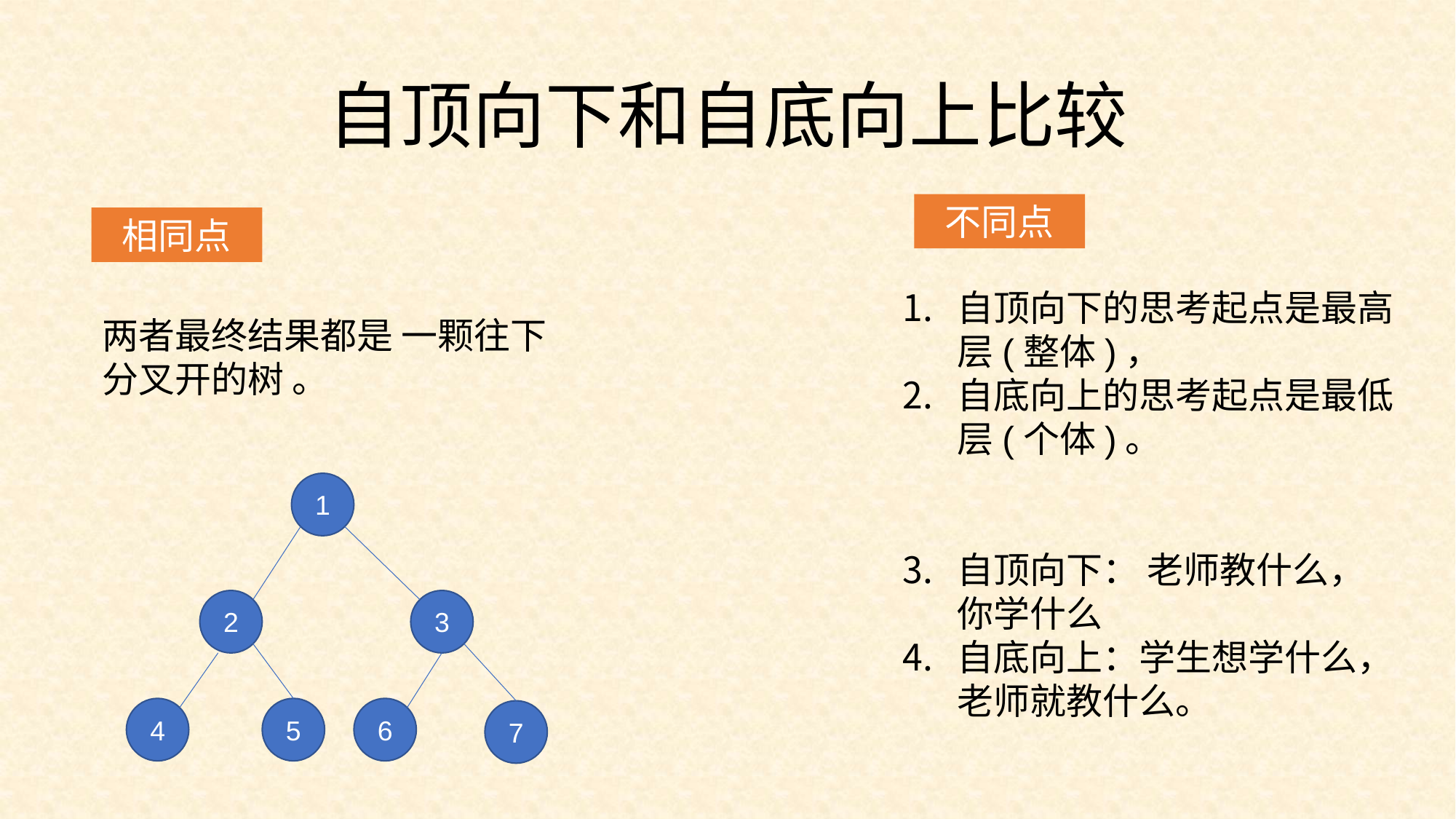

自顶向下和自底向上比较
不同点
相同点
自顶向下的思考起点是最高层(整体)，
自底向上的思考起点是最低层(个体)。

自顶向下： 老师教什么，你学什么
自底向上：学生想学什么，老师就教什么。
两者最终结果都是 一颗往下分叉开的树 。
1
2
3
4
5
6
7